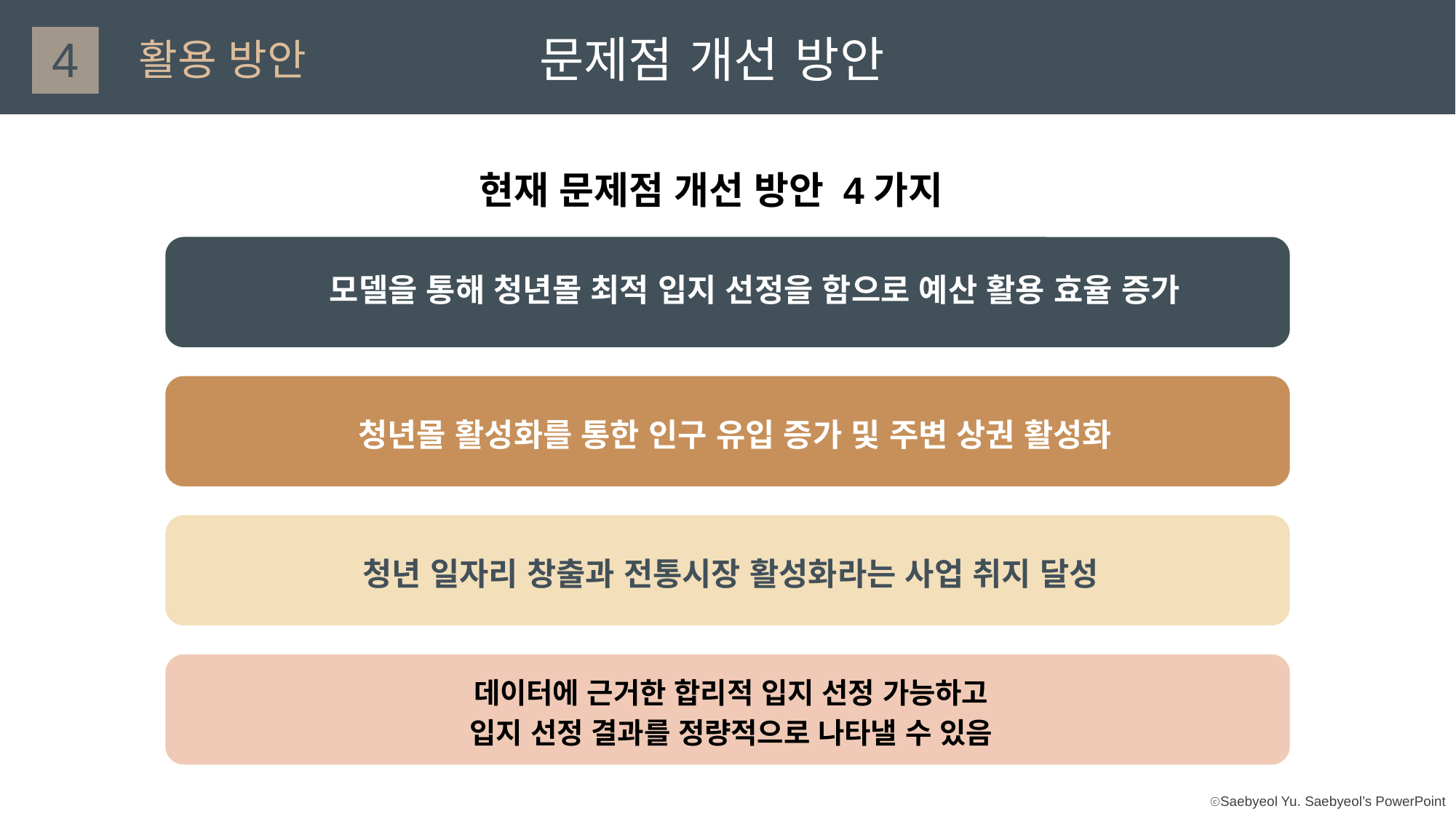

4

문제점 개선 방안
활용 방안
현재 문제점 개선 방안 4가지

모델을 통해 청년몰 최적 입지 선정을 함으로 예산 활용 효율 증가
청년몰 활성화를 통한 인구 유입 증가 및 주변 상권 활성화
청년 일자리 창출과 전통시장 활성화라는 사업 취지 달성
데이터에 근거한 합리적 입지 선정 가능하고
입지 선정 결과를 정량적으로 나타낼 수 있음